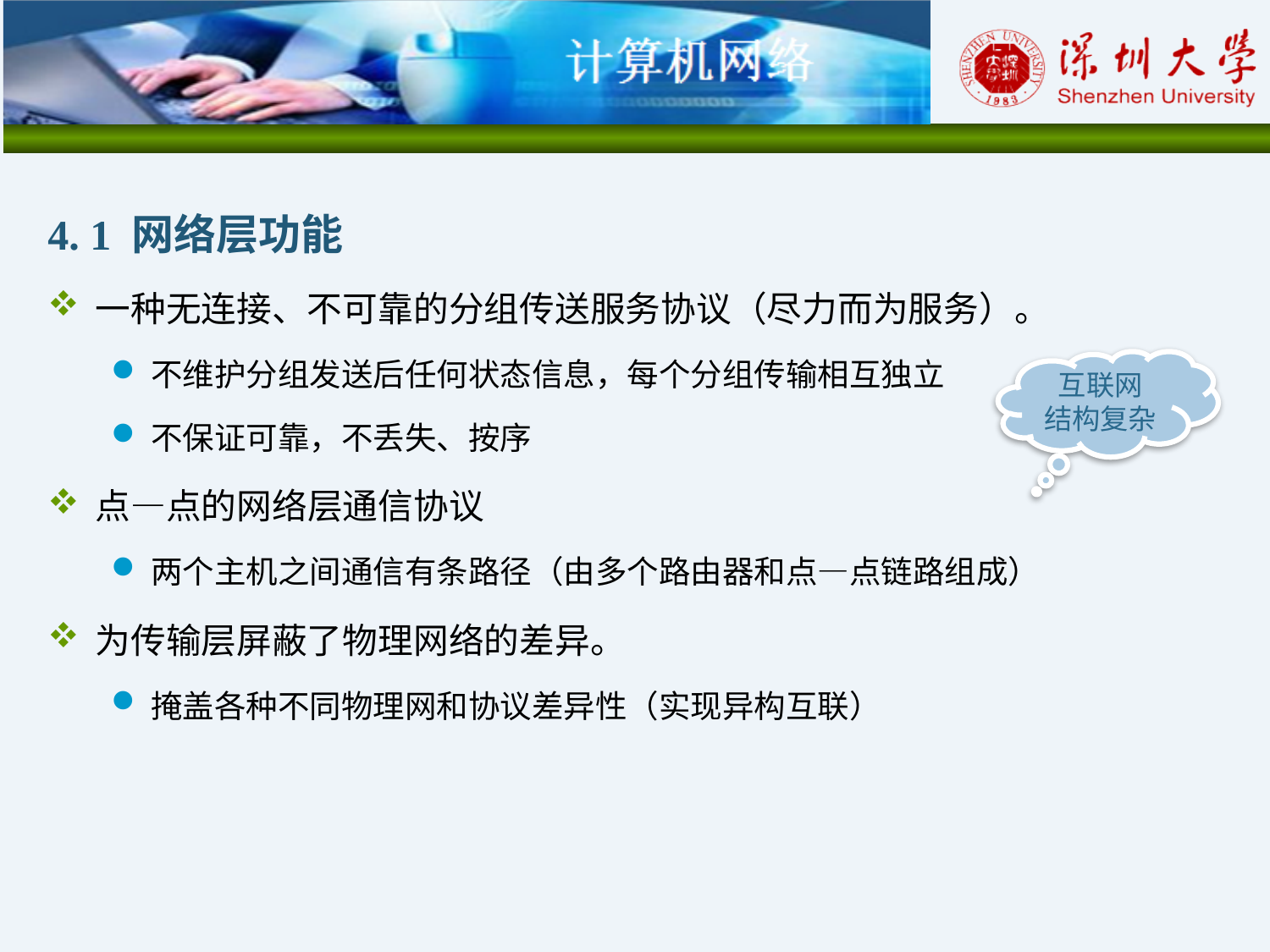

4. 1 网络层功能
一种无连接、不可靠的分组传送服务协议（尽力而为服务）。
不维护分组发送后任何状态信息，每个分组传输相互独立
不保证可靠，不丢失、按序
点—点的网络层通信协议
两个主机之间通信有条路径（由多个路由器和点—点链路组成）
为传输层屏蔽了物理网络的差异。
掩盖各种不同物理网和协议差异性（实现异构互联）
互联网
结构复杂